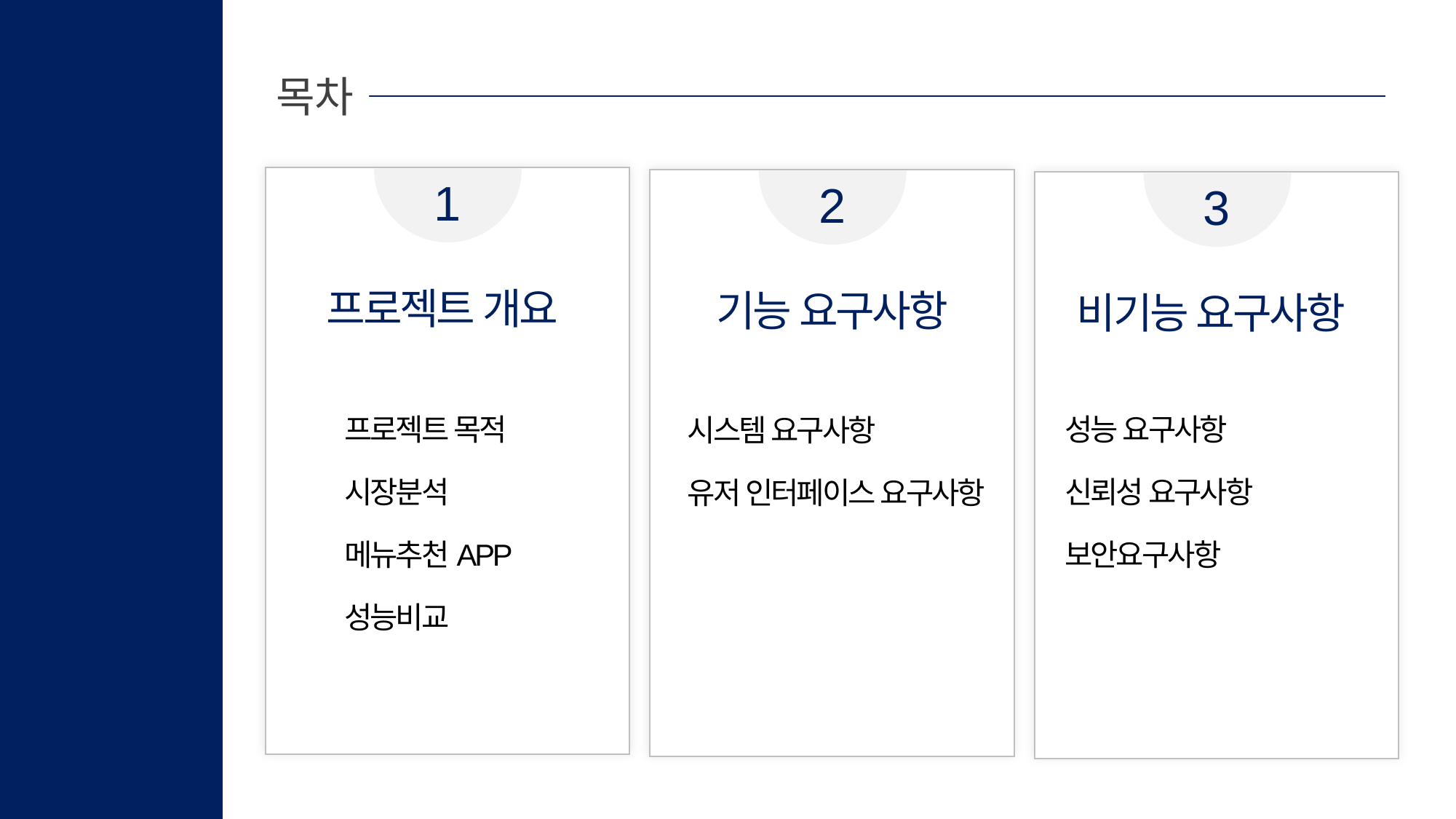

목차
프로젝트 개요
기능 요구사항
비기능 요구사항
프로젝트 목적
시장분석
메뉴추천APP
성능비교
성능 요구사항
신뢰성 요구사항
보안요구사항
시스템 요구사항
유저 인터페이스 요구사항